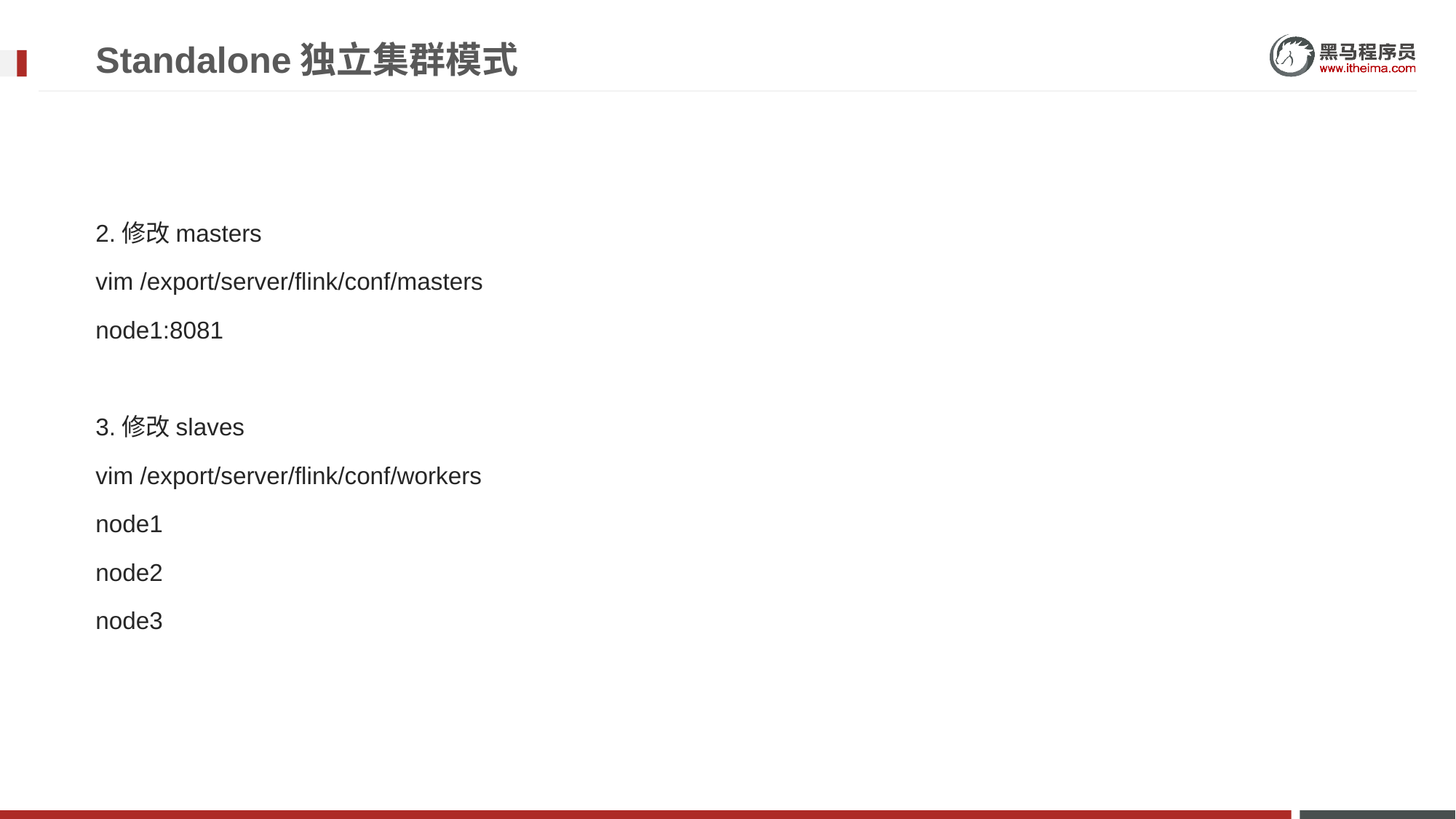

# Standalone独立集群模式
2.修改masters
vim /export/server/flink/conf/masters
node1:8081

3.修改slaves
vim /export/server/flink/conf/workers
node1
node2
node3